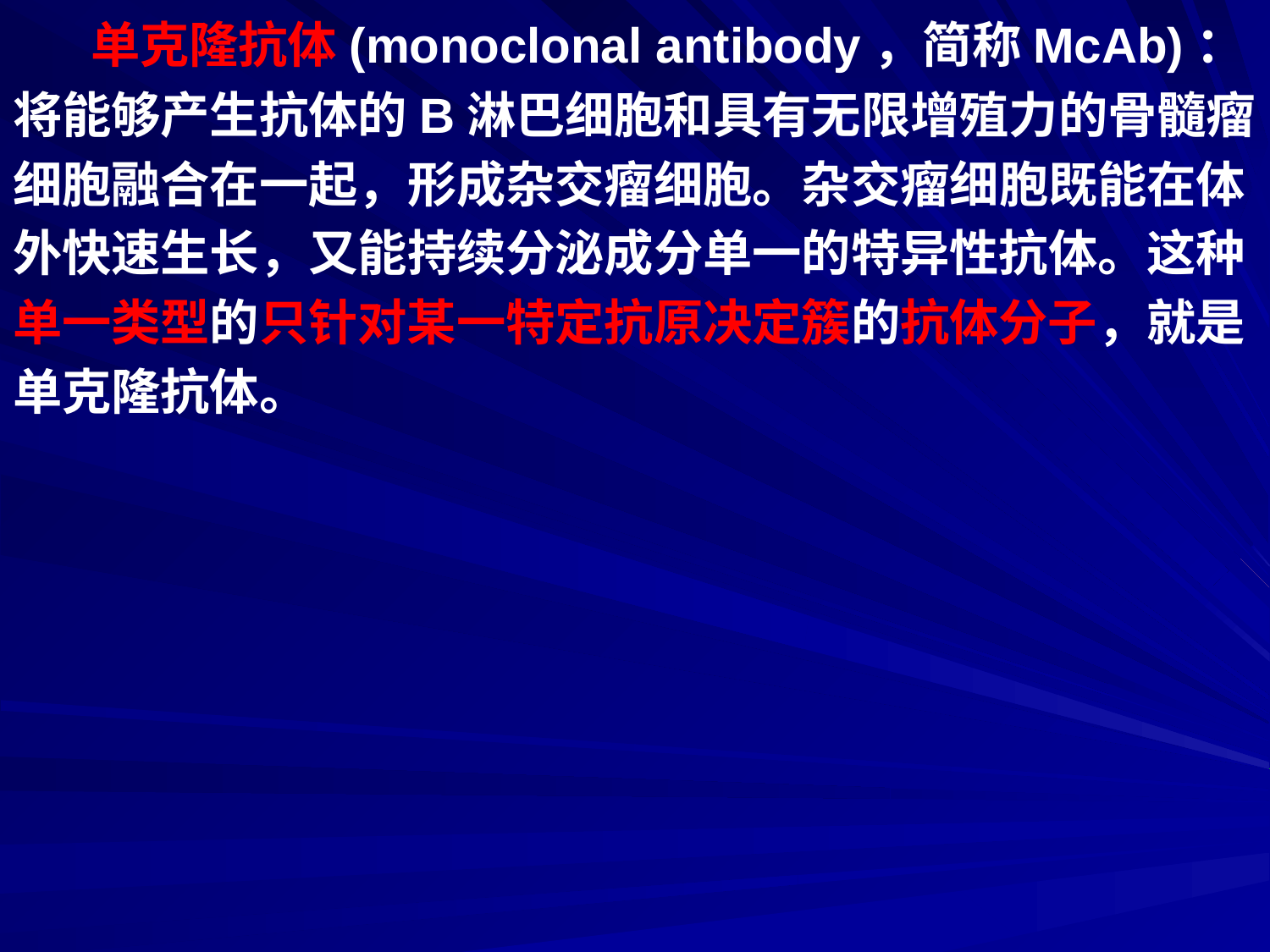

单克隆抗体(monoclonal antibody，简称McAb)：
将能够产生抗体的B淋巴细胞和具有无限增殖力的骨髓瘤
细胞融合在一起，形成杂交瘤细胞。杂交瘤细胞既能在体
外快速生长，又能持续分泌成分单一的特异性抗体。这种
单一类型的只针对某一特定抗原决定簇的抗体分子，就是
单克隆抗体。